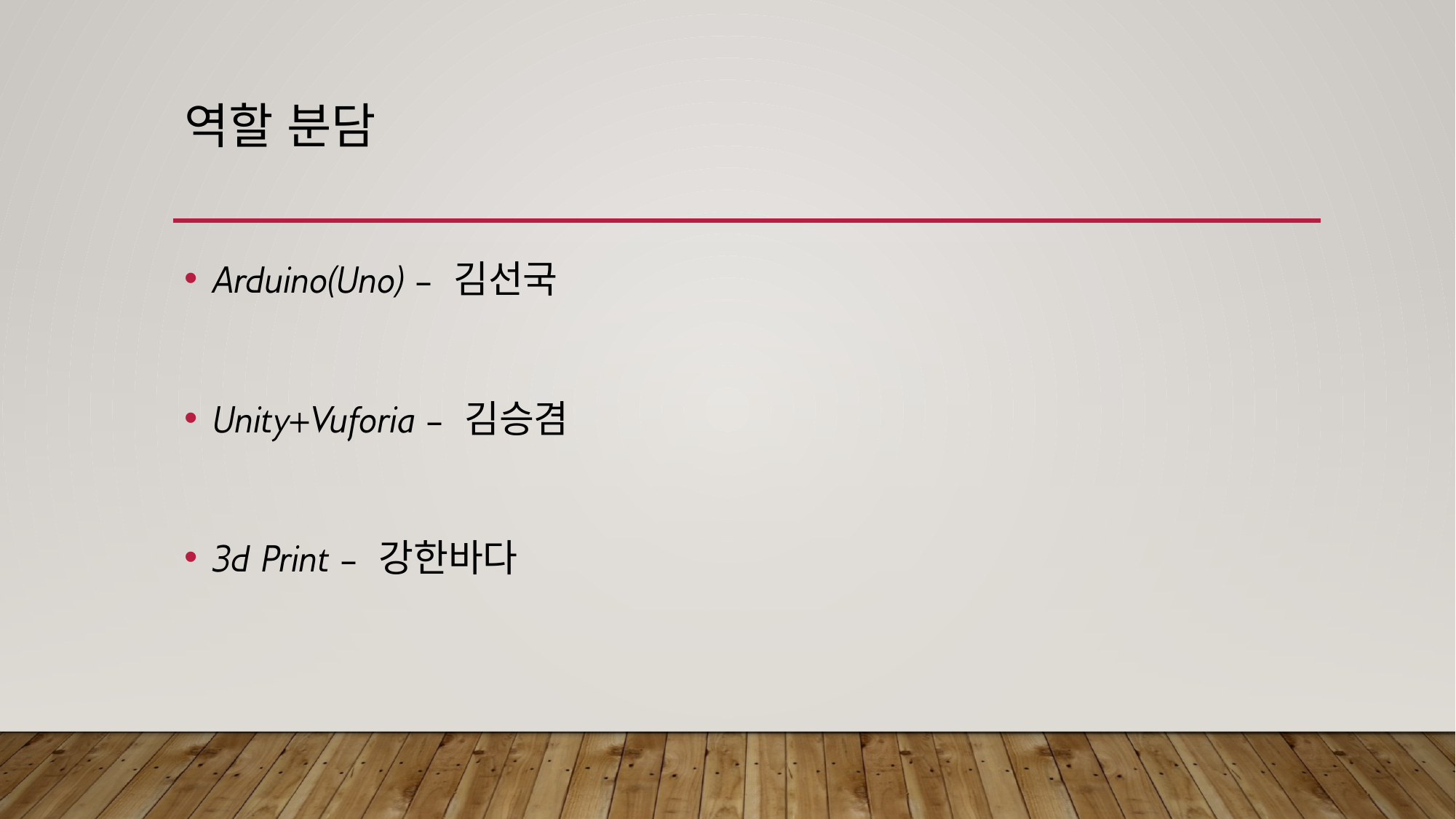

# 역할 분담
Arduino(Uno) – 김선국

Unity+Vuforia – 김승겸

3d Print – 강한바다